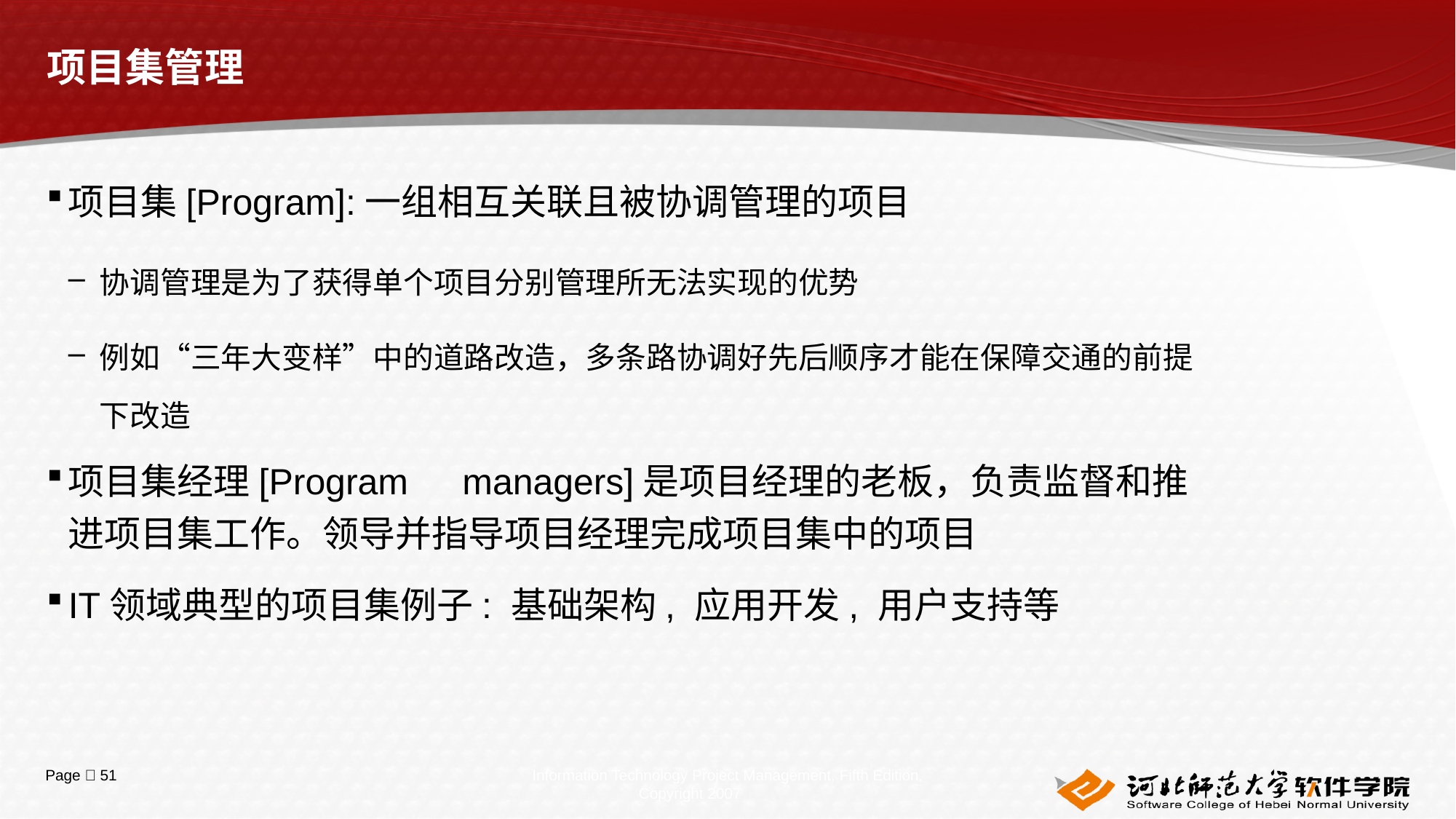

# 项目集管理
项目集[Program]:一组相互关联且被协调管理的项目
协调管理是为了获得单个项目分别管理所无法实现的优势
例如“三年大变样”中的道路改造，多条路协调好先后顺序才能在保障交通的前提下改造
项目集经理[Program　managers]是项目经理的老板，负责监督和推进项目集工作。领导并指导项目经理完成项目集中的项目
IT领域典型的项目集例子: 基础架构, 应用开发, 用户支持等
Information Technology Project Management, Fifth Edition, Copyright 2007